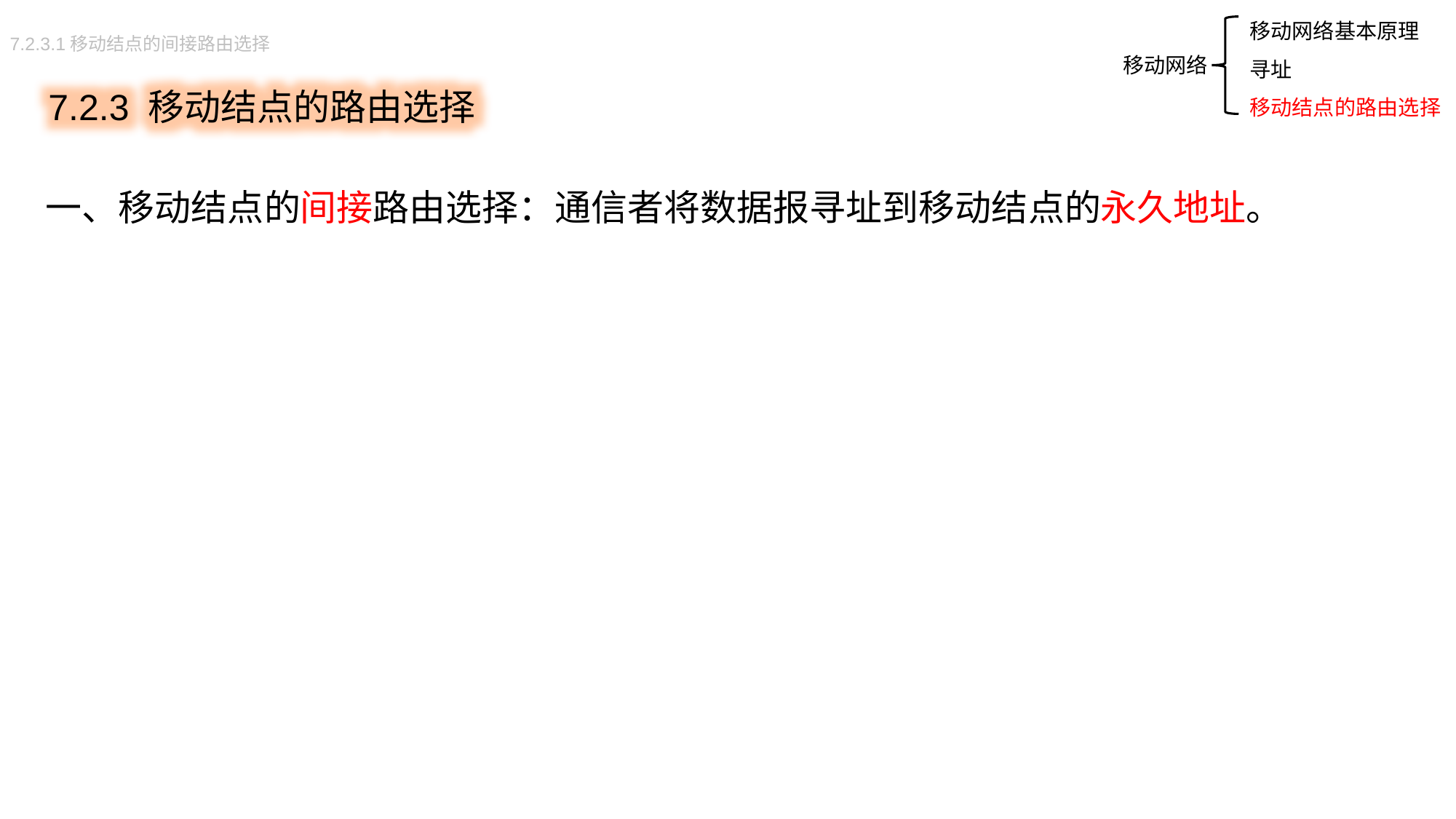

移动网络基本原理
寻址
移动结点的路由选择

7.2.3.1移动结点的间接路由选择
7.2.3 移动结点的路由选择
移动网络
一、移动结点的间接路由选择：通信者将数据报寻址到移动结点的永久地址。